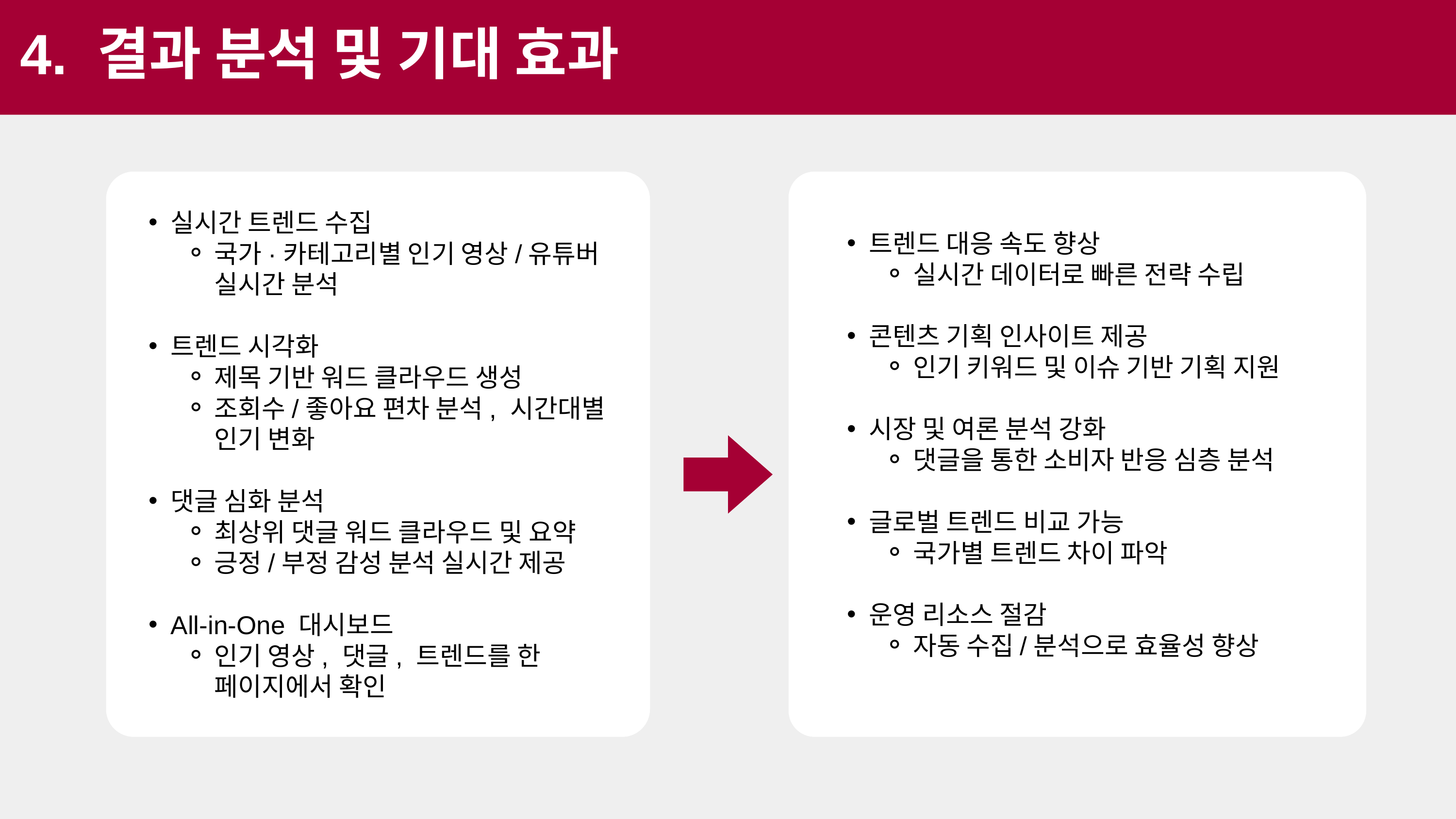

4. 결과 분석 및 기대 효과

실시간 트렌드 수집
국가·카테고리별 인기 영상/유튜버 실시간 분석

트렌드 시각화
제목 기반 워드 클라우드 생성
조회수/좋아요 편차 분석, 시간대별 인기 변화

댓글 심화 분석
최상위 댓글 워드 클라우드 및 요약
긍정/부정 감성 분석 실시간 제공

All-in-One 대시보드
인기 영상, 댓글, 트렌드를 한 페이지에서 확인

트렌드 대응 속도 향상
실시간 데이터로 빠른 전략 수립

콘텐츠 기획 인사이트 제공
인기 키워드 및 이슈 기반 기획 지원

시장 및 여론 분석 강화
댓글을 통한 소비자 반응 심층 분석

글로벌 트렌드 비교 가능
국가별 트렌드 차이 파악

운영 리소스 절감
자동 수집/분석으로 효율성 향상